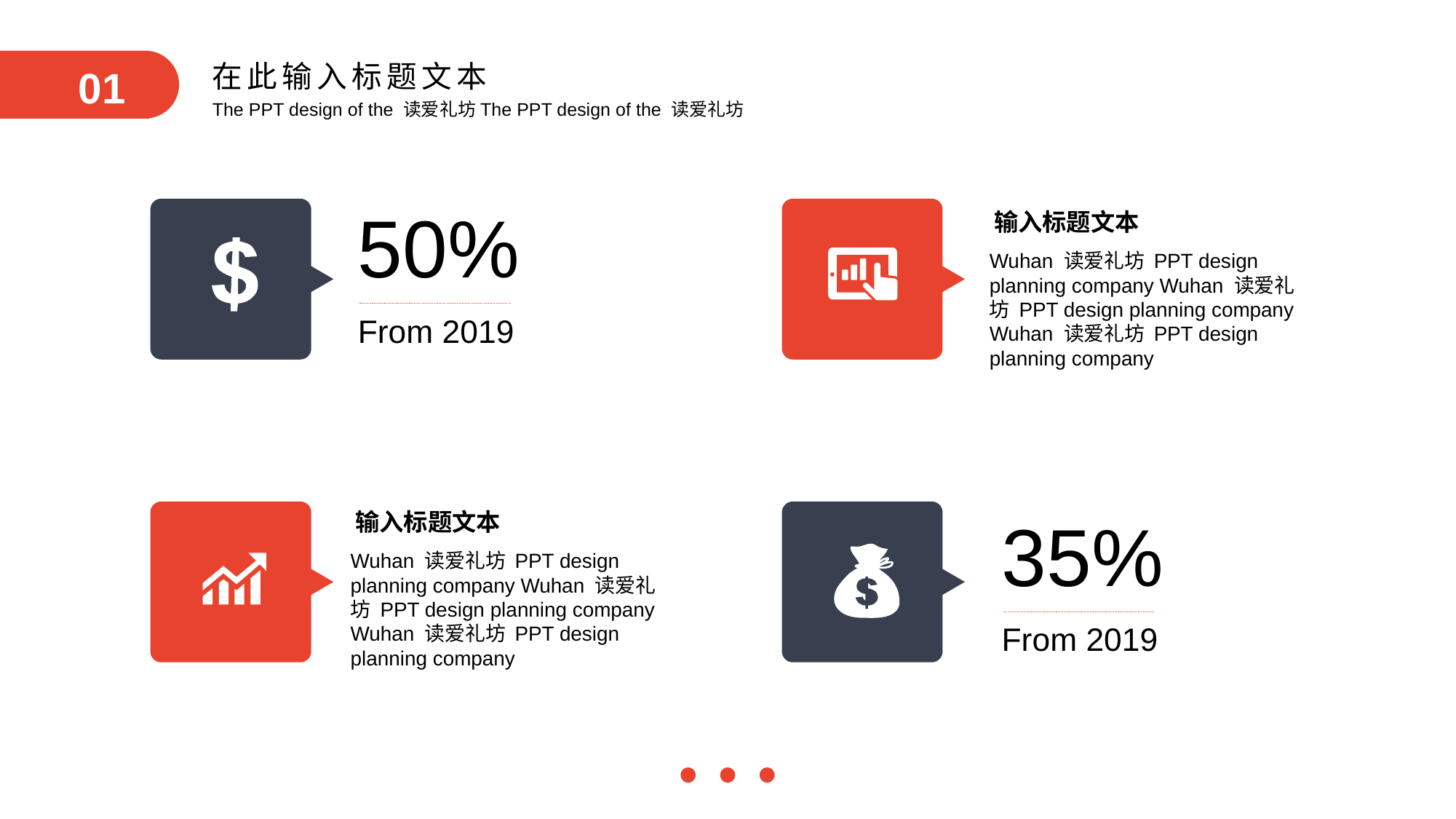

50%

From 2019
输入标题文本
Wuhan 读爱礼坊 PPT design planning company Wuhan 读爱礼坊 PPT design planning company Wuhan 读爱礼坊 PPT design planning company

35%

From 2019
输入标题文本
Wuhan 读爱礼坊 PPT design planning company Wuhan 读爱礼坊 PPT design planning company Wuhan 读爱礼坊 PPT design planning company